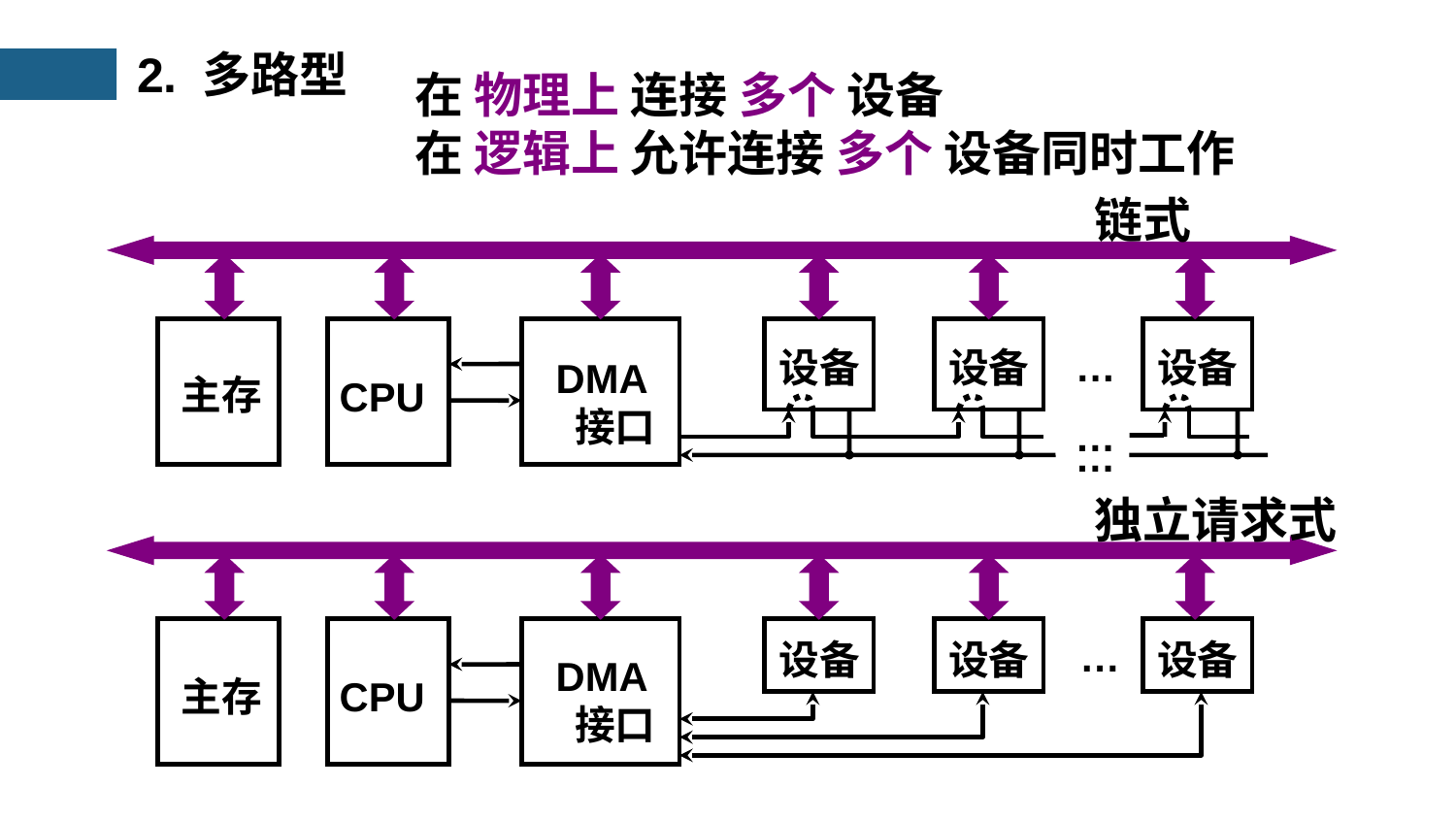

2. 多路型
在 物理上 连接 多个 设备
在 逻辑上 允许连接 多个 设备同时工作
链式

主存

CPU

DMA
 接口

设备

设备

设备
…

…

…
独立请求式

主存

CPU

DMA
 接口

设备

设备

设备
…